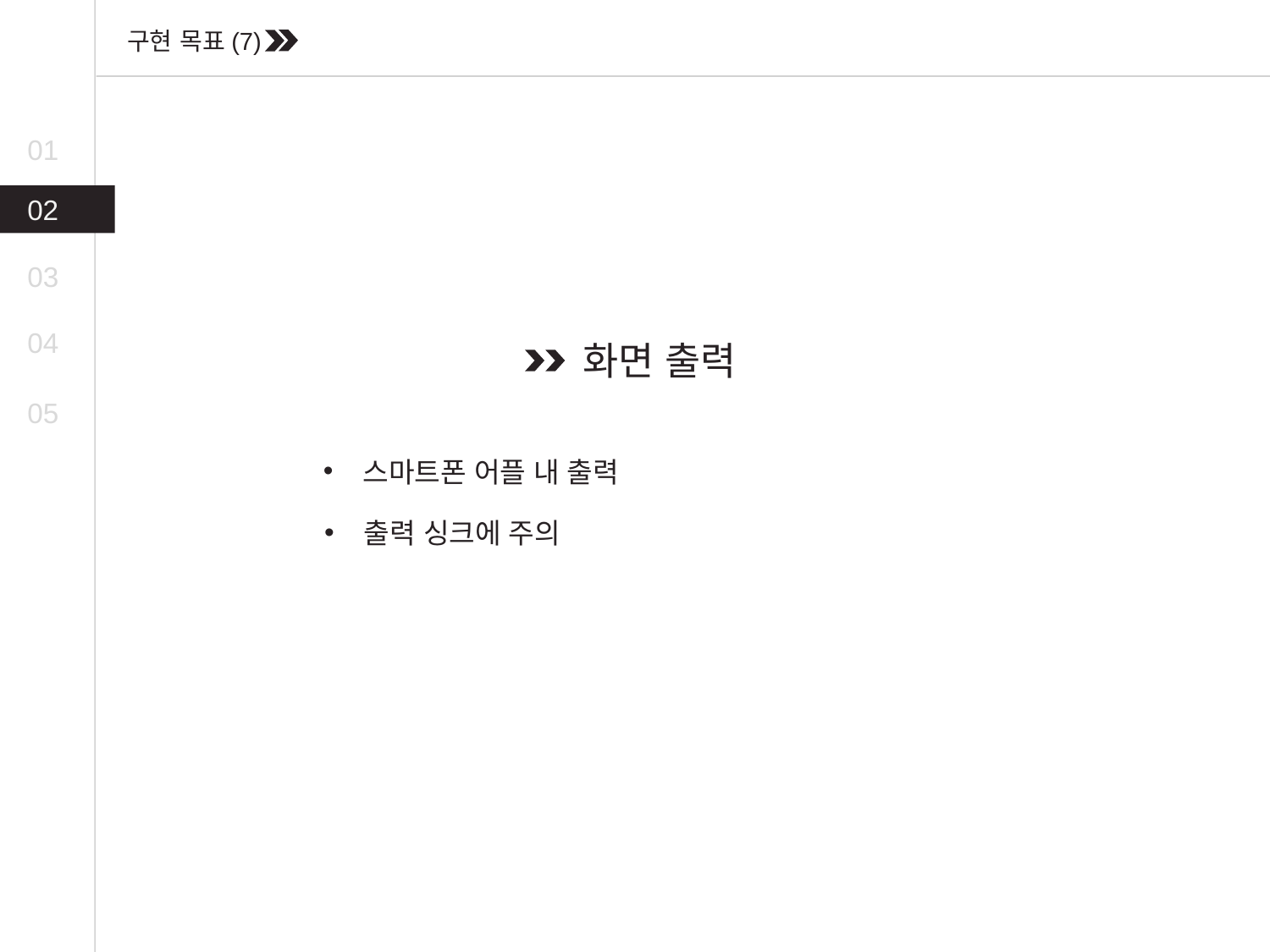

구현 목표(7)

01

02
03
04
화면 출력

05
스마트폰 어플 내 출력
출력 싱크에 주의